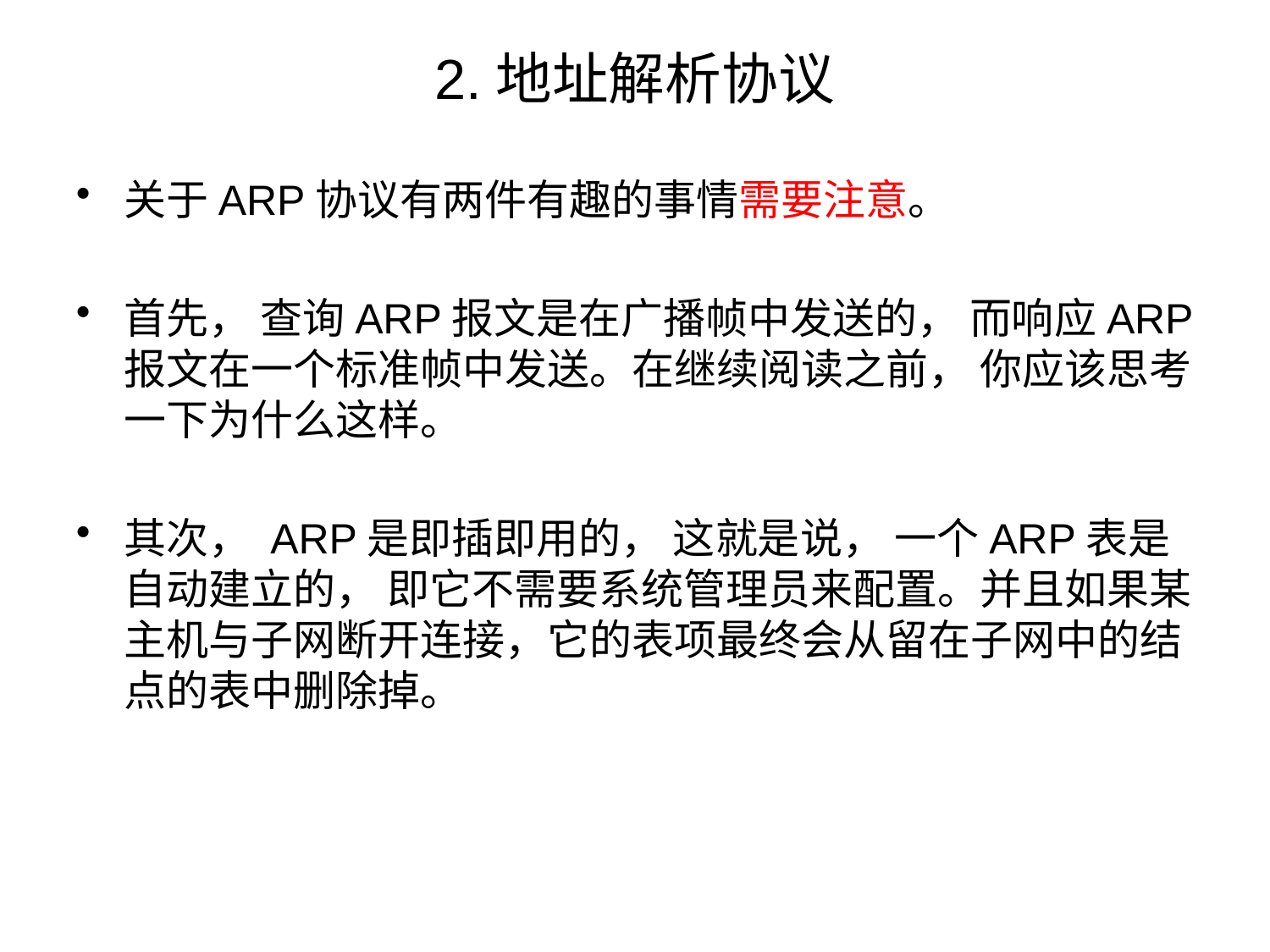

# 2.地址解析协议
关于ARP协议有两件有趣的事情需要注意。

首先， 查询ARP报文是在广播帧中发送的， 而响应ARP报文在一个标准帧中发送。在继续阅读之前， 你应该思考一下为什么这样。

其次， ARP是即插即用的， 这就是说， 一个ARP表是自动建立的， 即它不需要系统管理员来配置。并且如果某主机与子网断开连接，它的表项最终会从留在子网中的结点的表中删除掉。